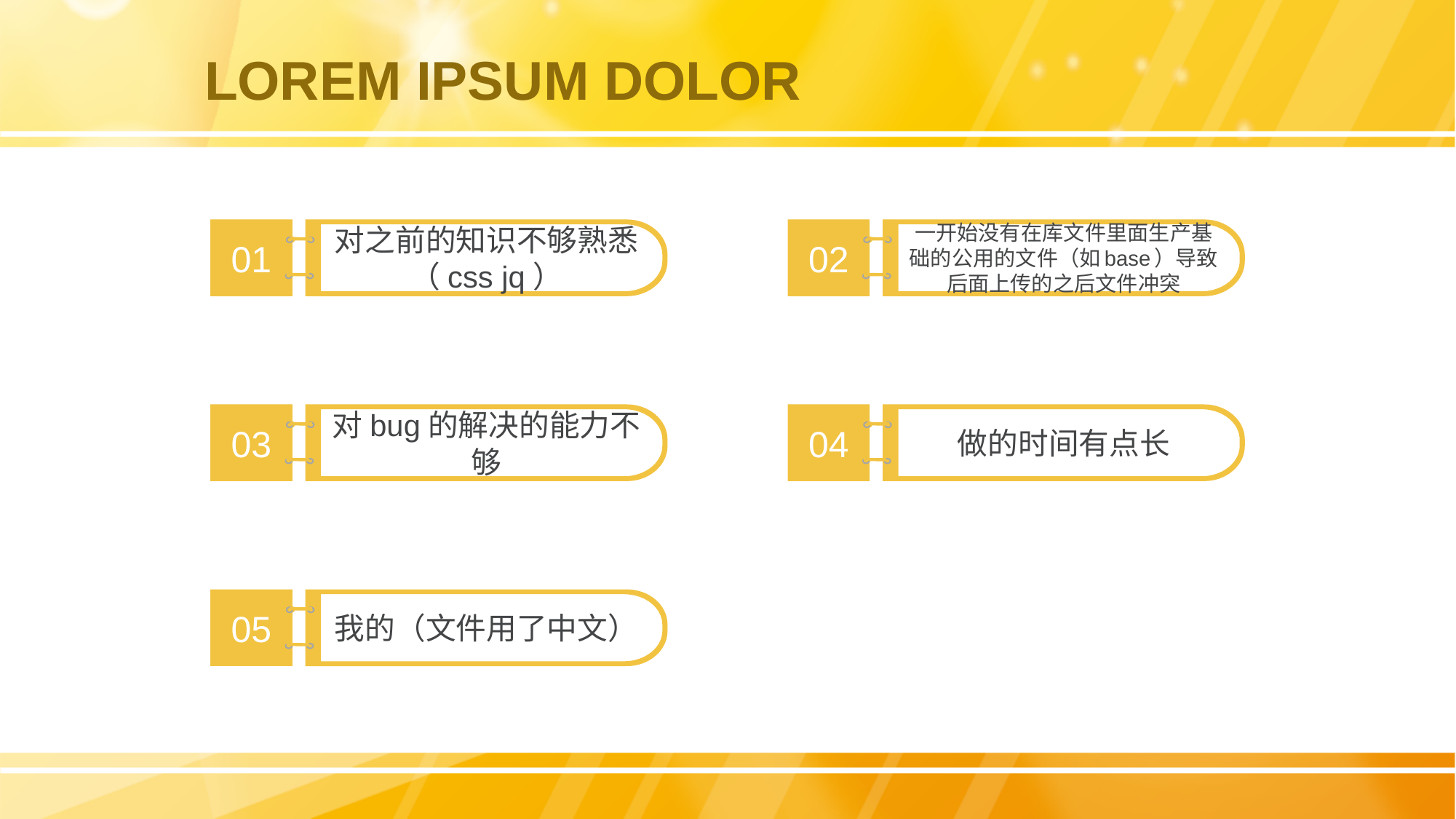

LOREM IPSUM DOLOR
01
对之前的知识不够熟悉（css jq）

02
一开始没有在库文件里面生产基础的公用的文件（如base）导致后面上传的之后文件冲突

03
对bug的解决的能力不够

04
做的时间有点长

05
我的（文件用了中文）